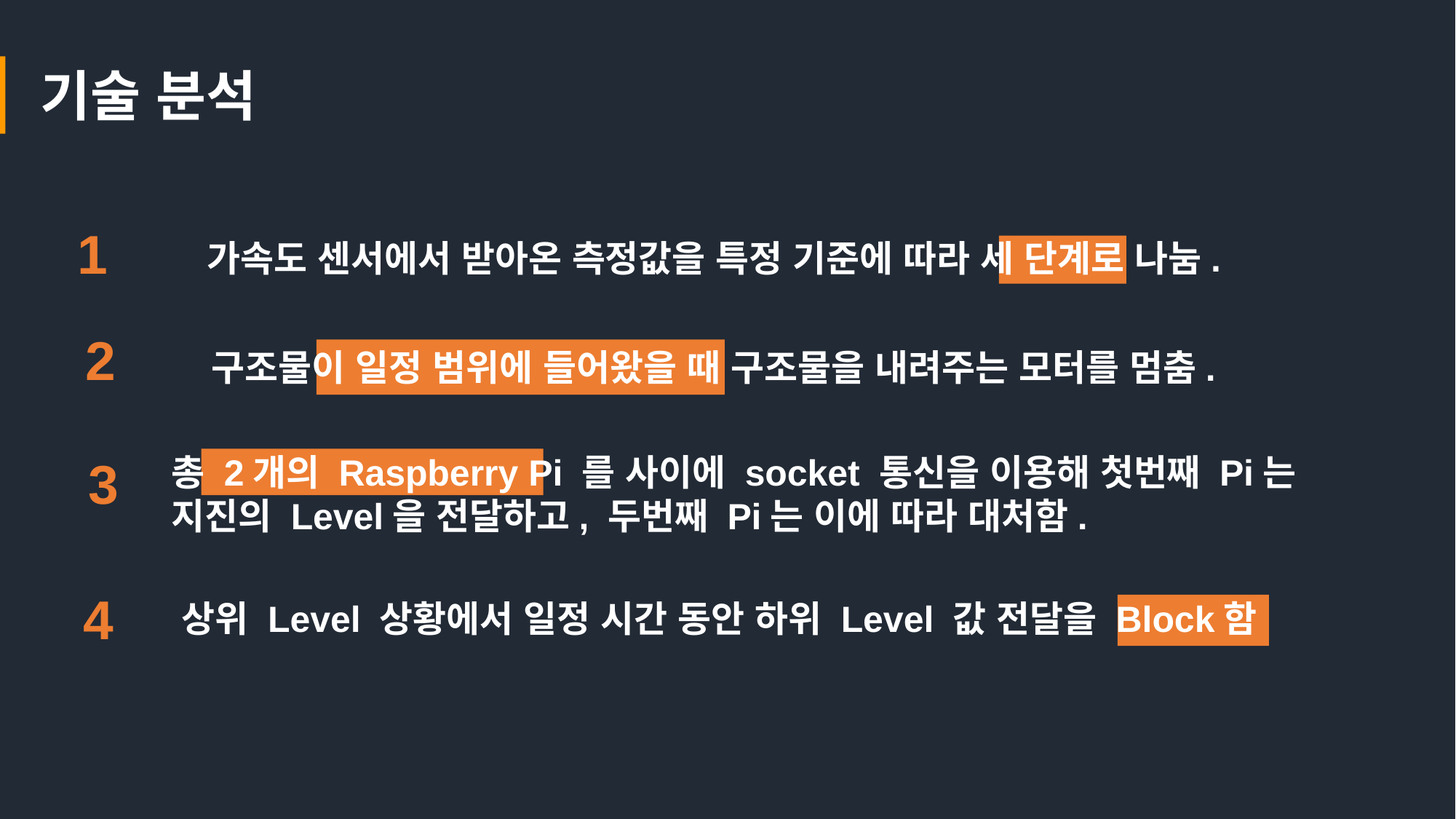

기술 분석
1
 가속도 센서에서 받아온 측정값을 특정 기준에 따라 세 단계로 나눔.

2
 구조물이 일정 범위에 들어왔을 때 구조물을 내려주는 모터를 멈춤.

3
총 2개의 Raspberry Pi 를 사이에 socket 통신을 이용해 첫번째 Pi는
지진의 Level을 전달하고, 두번째 Pi는 이에 따라 대처함.

4
 상위 Level 상황에서 일정 시간 동안 하위 Level 값 전달을 Block함